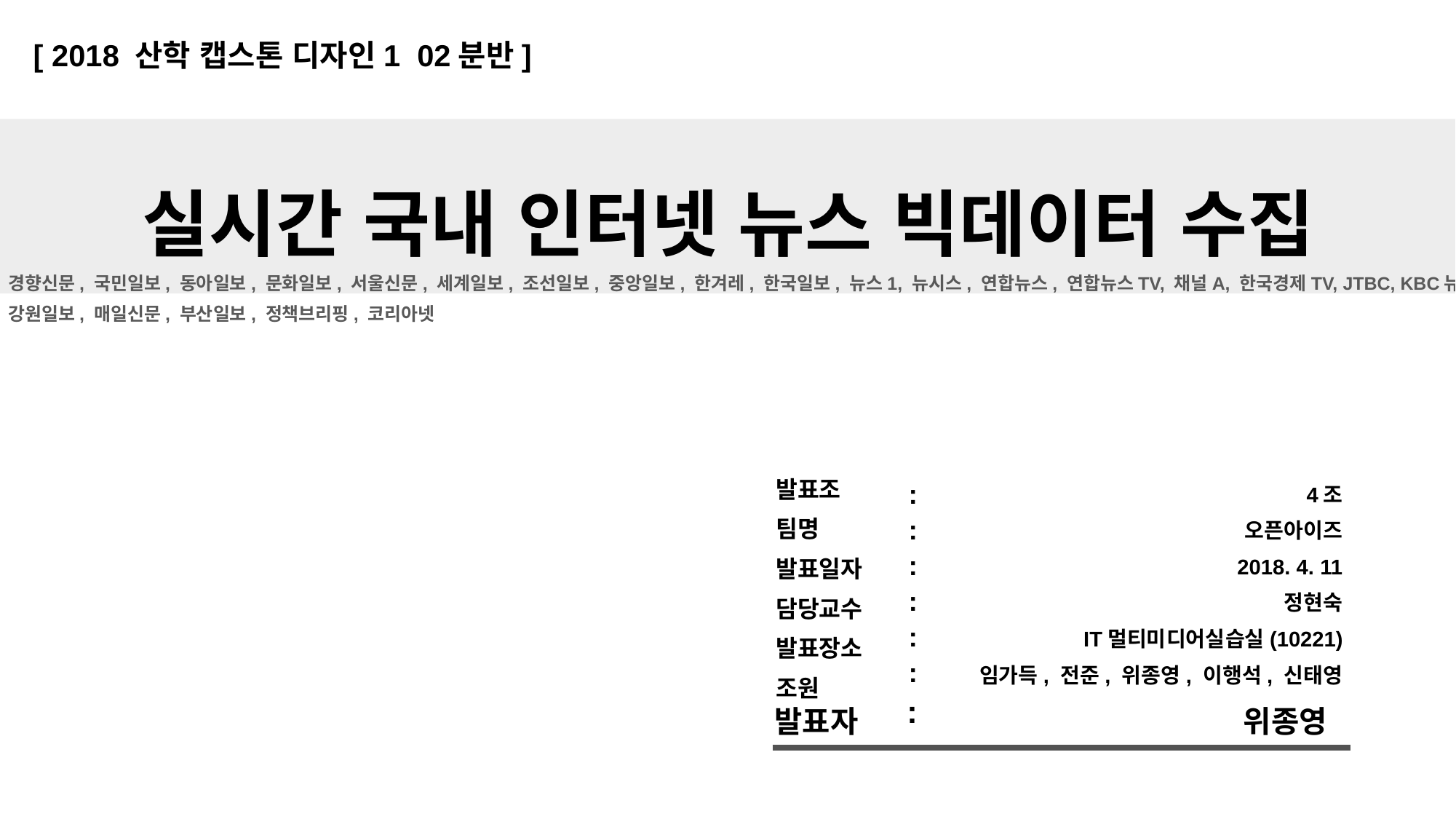

[ 2018 산학 캡스톤 디자인1  02분반]
실시간 국내 인터넷 뉴스 빅데이터 수집
경향신문, 국민일보, 동아일보, 문화일보, 서울신문, 세계일보, 조선일보, 중앙일보, 한겨레, 한국일보, 뉴스1, 뉴시스, 연합뉴스, 연합뉴스TV, 채널A, 한국경제TV, JTBC, KBC뉴스, MBC뉴스, MBN, SBS CNBC, SBS뉴스, TV조선, YTN, 매일경제, 머니투데이, 서울경제, 아시아경제, 이데일리, 조선비즈, 조세일보, 파이낸셜뉴스, 한국경제, 헤럴드경제, 노컷뉴스, 데일리안, 머니s, 미디어오늘, 오마이뉴스, 프레시안, 디지털데일리, 디지털타임스, 블로터, 아이뉴스24, 전자신문, ZDNet Korea, 로이터, 신화사 연합스, AP연합뉴스, EPA연합뉴스, 뉴스위크 한국판, 매경이코노미, 시사IN, 시사저널, 신동아, 월간 산, 이코노미스트, 주간경향, 주간동아, 주간조선, 중앙SUNDAY, 한겨레21, 한경비즈니스, 기자협회보, 동아사이언스, 여성신문, 일다, 참세상, 코리아헤럴드, 코메디닷컴, 헬스조선, 강원일보, 매일신문, 부산일보, 정책브리핑, 코리아넷

:
:
:
:
:
:
:
발표조
팀명
발표일자
담당교수
발표장소
조원
# 4조 오픈아이즈 2018. 4. 11 정현숙 IT멀티미디어실습실(10221) 임가득, 전준, 위종영, 이행석, 신태영
발표자
위종영